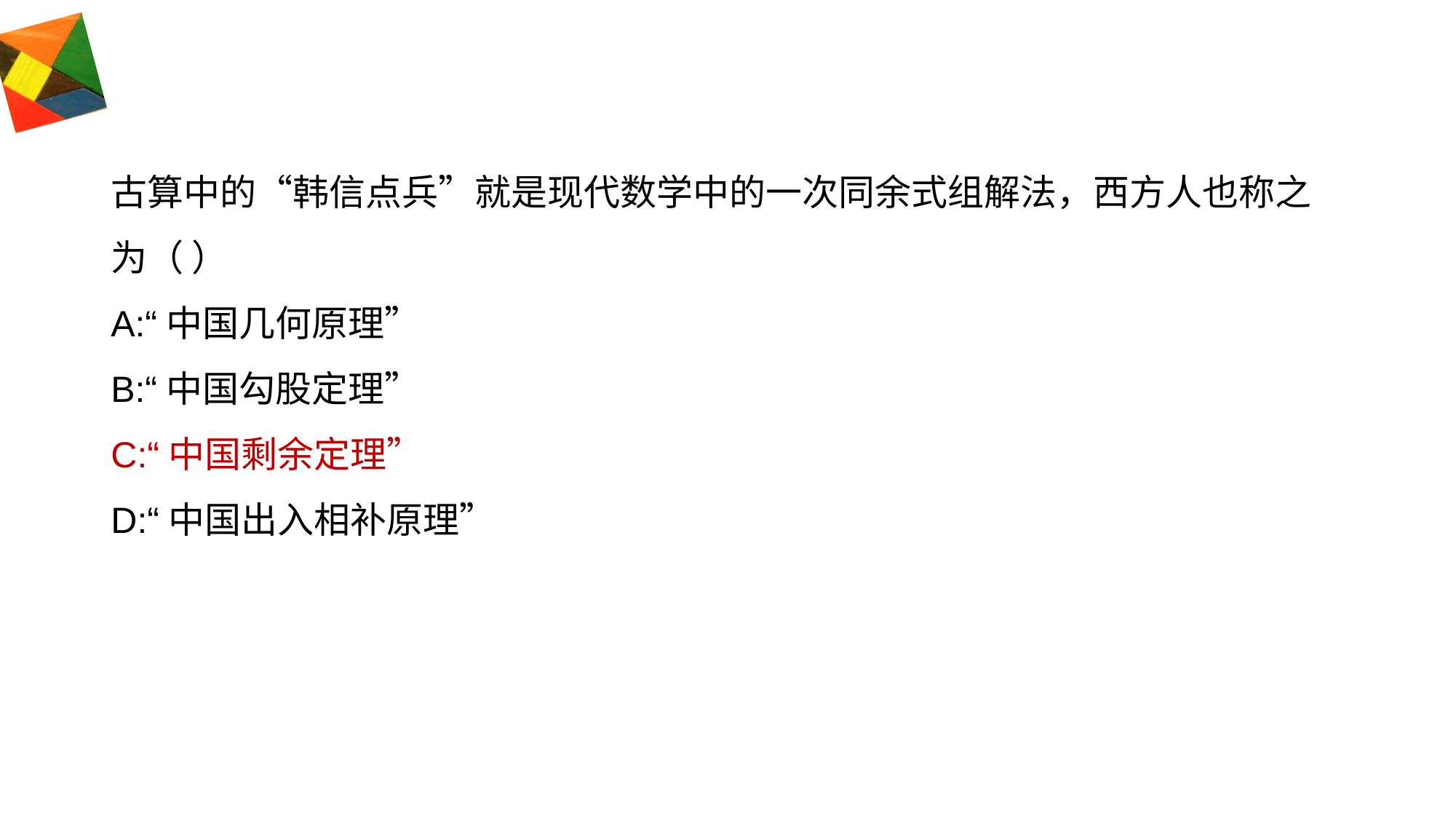

#
古算中的“韩信点兵”就是现代数学中的一次同余式组解法，西方人也称之为（ ）
A:“中国几何原理”
B:“中国勾股定理”
C:“中国剩余定理”
D:“中国出入相补原理”

133